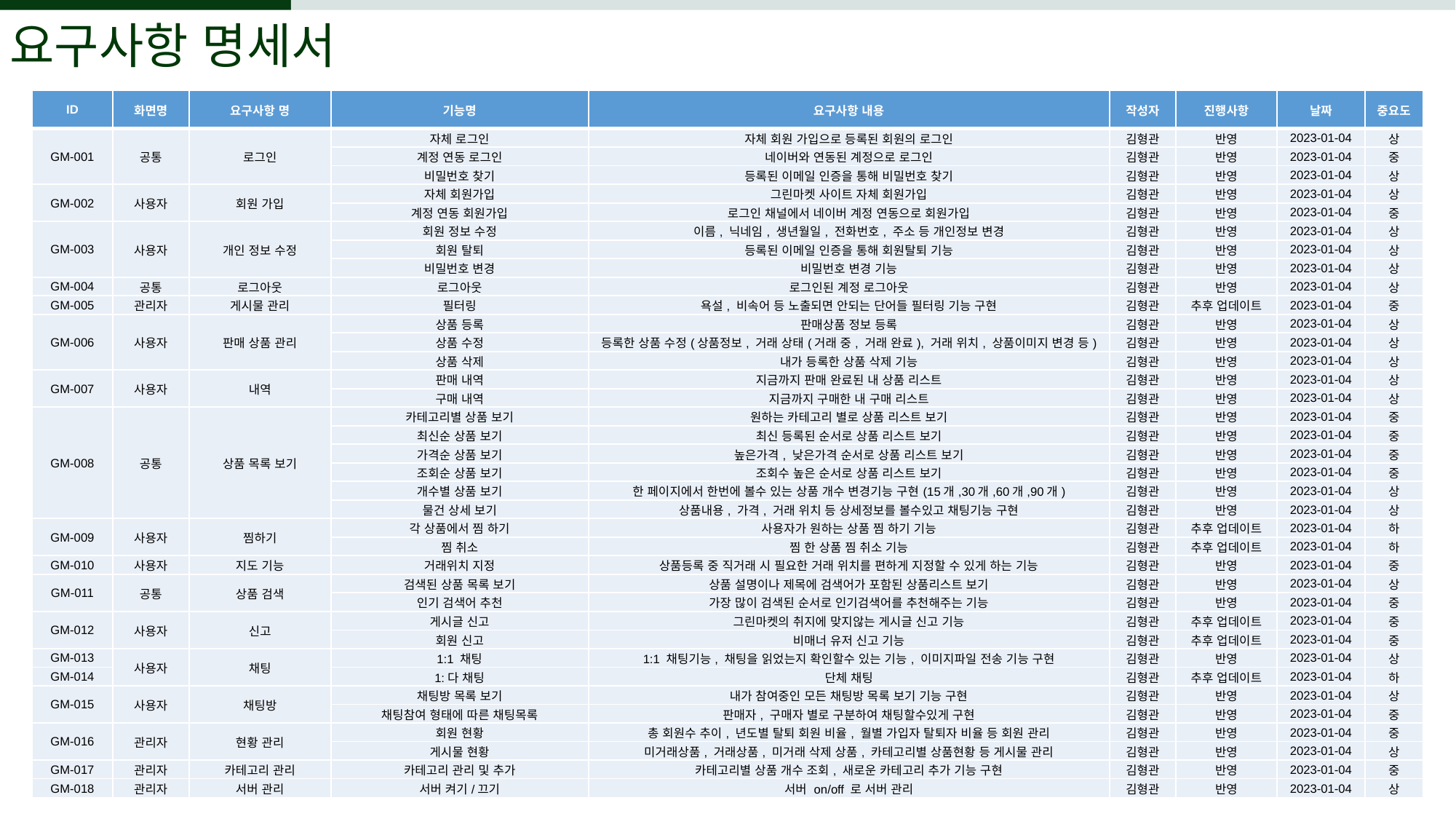

요구사항 명세서
| ID | 화면명 | 요구사항 명 | 기능명 | 요구사항 내용 | 작성자 | 진행사항 | 날짜 | 중요도 |
| --- | --- | --- | --- | --- | --- | --- | --- | --- |
| GM-001 | 공통 | 로그인 | 자체 로그인 | 자체 회원 가입으로 등록된 회원의 로그인 | 김형관 | 반영 | 2023-01-04 | 상 |
|  |  |  | 계정 연동 로그인 | 네이버와 연동된 계정으로 로그인 | 김형관 | 반영 | 2023-01-04 | 중 |
|  |  |  | 비밀번호 찾기 | 등록된 이메일 인증을 통해 비밀번호 찾기 | 김형관 | 반영 | 2023-01-04 | 상 |
| GM-002 | 사용자 | 회원 가입 | 자체 회원가입 | 그린마켓 사이트 자체 회원가입 | 김형관 | 반영 | 2023-01-04 | 상 |
|  |  |  | 계정 연동 회원가입 | 로그인 채널에서 네이버 계정 연동으로 회원가입 | 김형관 | 반영 | 2023-01-04 | 중 |
| GM-003 | 사용자 | 개인 정보 수정 | 회원 정보 수정 | 이름, 닉네임, 생년월일, 전화번호, 주소 등 개인정보 변경 | 김형관 | 반영 | 2023-01-04 | 상 |
|  |  |  | 회원 탈퇴 | 등록된 이메일 인증을 통해 회원탈퇴 기능 | 김형관 | 반영 | 2023-01-04 | 상 |
|  |  |  | 비밀번호 변경 | 비밀번호 변경 기능 | 김형관 | 반영 | 2023-01-04 | 상 |
| GM-004 | 공통 | 로그아웃 | 로그아웃 | 로그인된 계정 로그아웃 | 김형관 | 반영 | 2023-01-04 | 상 |
| GM-005 | 관리자 | 게시물 관리 | 필터링 | 욕설, 비속어 등 노출되면 안되는 단어들 필터링 기능 구현 | 김형관 | 추후 업데이트 | 2023-01-04 | 중 |
| GM-006 | 사용자 | 판매 상품 관리 | 상품 등록 | 판매상품 정보 등록 | 김형관 | 반영 | 2023-01-04 | 상 |
|  |  |  | 상품 수정 | 등록한 상품 수정(상품정보, 거래 상태(거래 중, 거래 완료), 거래 위치, 상품이미지 변경 등) | 김형관 | 반영 | 2023-01-04 | 상 |
|  |  |  | 상품 삭제 | 내가 등록한 상품 삭제 기능 | 김형관 | 반영 | 2023-01-04 | 상 |
| GM-007 | 사용자 | 내역 | 판매 내역 | 지금까지 판매 완료된 내 상품 리스트 | 김형관 | 반영 | 2023-01-04 | 상 |
|  |  |  | 구매 내역 | 지금까지 구매한 내 구매 리스트 | 김형관 | 반영 | 2023-01-04 | 상 |
| GM-008 | 공통 | 상품 목록 보기 | 카테고리별 상품 보기 | 원하는 카테고리 별로 상품 리스트 보기 | 김형관 | 반영 | 2023-01-04 | 중 |
|  |  |  | 최신순 상품 보기 | 최신 등록된 순서로 상품 리스트 보기 | 김형관 | 반영 | 2023-01-04 | 중 |
|  |  |  | 가격순 상품 보기 | 높은가격, 낮은가격 순서로 상품 리스트 보기 | 김형관 | 반영 | 2023-01-04 | 중 |
|  |  |  | 조회순 상품 보기 | 조회수 높은 순서로 상품 리스트 보기 | 김형관 | 반영 | 2023-01-04 | 중 |
|  |  |  | 개수별 상품 보기 | 한 페이지에서 한번에 볼수 있는 상품 개수 변경기능 구현(15개,30개,60개,90개) | 김형관 | 반영 | 2023-01-04 | 상 |
|  |  |  | 물건 상세 보기 | 상품내용, 가격, 거래 위치 등 상세정보를 볼수있고 채팅기능 구현 | 김형관 | 반영 | 2023-01-04 | 상 |
| GM-009 | 사용자 | 찜하기 | 각 상품에서 찜 하기 | 사용자가 원하는 상품 찜 하기 기능 | 김형관 | 추후 업데이트 | 2023-01-04 | 하 |
|  |  |  | 찜 취소 | 찜 한 상품 찜 취소 기능 | 김형관 | 추후 업데이트 | 2023-01-04 | 하 |
| GM-010 | 사용자 | 지도 기능 | 거래위치 지정 | 상품등록 중 직거래 시 필요한 거래 위치를 편하게 지정할 수 있게 하는 기능 | 김형관 | 반영 | 2023-01-04 | 중 |
| GM-011 | 공통 | 상품 검색 | 검색된 상품 목록 보기 | 상품 설명이나 제목에 검색어가 포함된 상품리스트 보기 | 김형관 | 반영 | 2023-01-04 | 상 |
|  |  |  | 인기 검색어 추천 | 가장 많이 검색된 순서로 인기검색어를 추천해주는 기능 | 김형관 | 반영 | 2023-01-04 | 중 |
| GM-012 | 사용자 | 신고 | 게시글 신고 | 그린마켓의 취지에 맞지않는 게시글 신고 기능 | 김형관 | 추후 업데이트 | 2023-01-04 | 중 |
|  |  |  | 회원 신고 | 비매너 유저 신고 기능 | 김형관 | 추후 업데이트 | 2023-01-04 | 중 |
| GM-013 | 사용자 | 채팅 | 1:1 채팅 | 1:1 채팅기능, 채팅을 읽었는지 확인할수 있는 기능, 이미지파일 전송 기능 구현 | 김형관 | 반영 | 2023-01-04 | 상 |
| GM-014 |  |  | 1:다 채팅 | 단체 채팅 | 김형관 | 추후 업데이트 | 2023-01-04 | 하 |
| GM-015 | 사용자 | 채팅방 | 채팅방 목록 보기 | 내가 참여중인 모든 채팅방 목록 보기 기능 구현 | 김형관 | 반영 | 2023-01-04 | 상 |
|  |  |  | 채팅참여 형태에 따른 채팅목록 | 판매자, 구매자 별로 구분하여 채팅할수있게 구현 | 김형관 | 반영 | 2023-01-04 | 중 |
| GM-016 | 관리자 | 현황 관리 | 회원 현황 | 총 회원수 추이, 년도별 탈퇴 회원 비율, 월별 가입자 탈퇴자 비율 등 회원 관리 | 김형관 | 반영 | 2023-01-04 | 중 |
|  |  |  | 게시물 현황 | 미거래상품, 거래상품, 미거래 삭제 상품, 카테고리별 상품현황 등 게시물 관리 | 김형관 | 반영 | 2023-01-04 | 상 |
| GM-017 | 관리자 | 카테고리 관리 | 카테고리 관리 및 추가 | 카테고리별 상품 개수 조회, 새로운 카테고리 추가 기능 구현 | 김형관 | 반영 | 2023-01-04 | 중 |
| GM-018 | 관리자 | 서버 관리 | 서버 켜기/끄기 | 서버 on/off 로 서버 관리 | 김형관 | 반영 | 2023-01-04 | 상 |